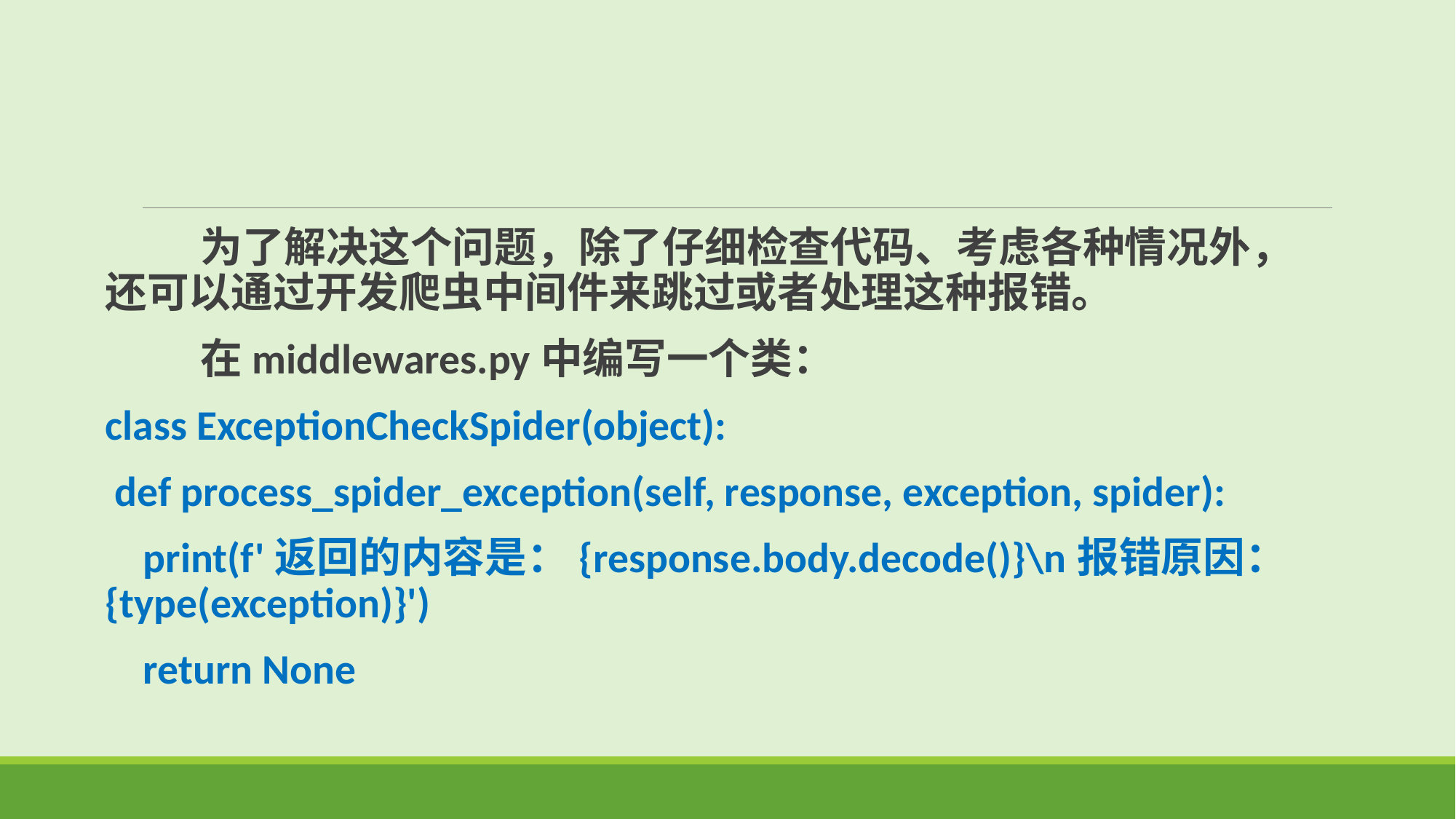

为了解决这个问题，除了仔细检查代码、考虑各种情况外，还可以通过开发爬虫中间件来跳过或者处理这种报错。
         在middlewares.py中编写一个类：
class ExceptionCheckSpider(object):
 def process_spider_exception(self, response, exception, spider):
    print(f'返回的内容是：{response.body.decode()}\n报错原因：{type(exception)}')
    return None